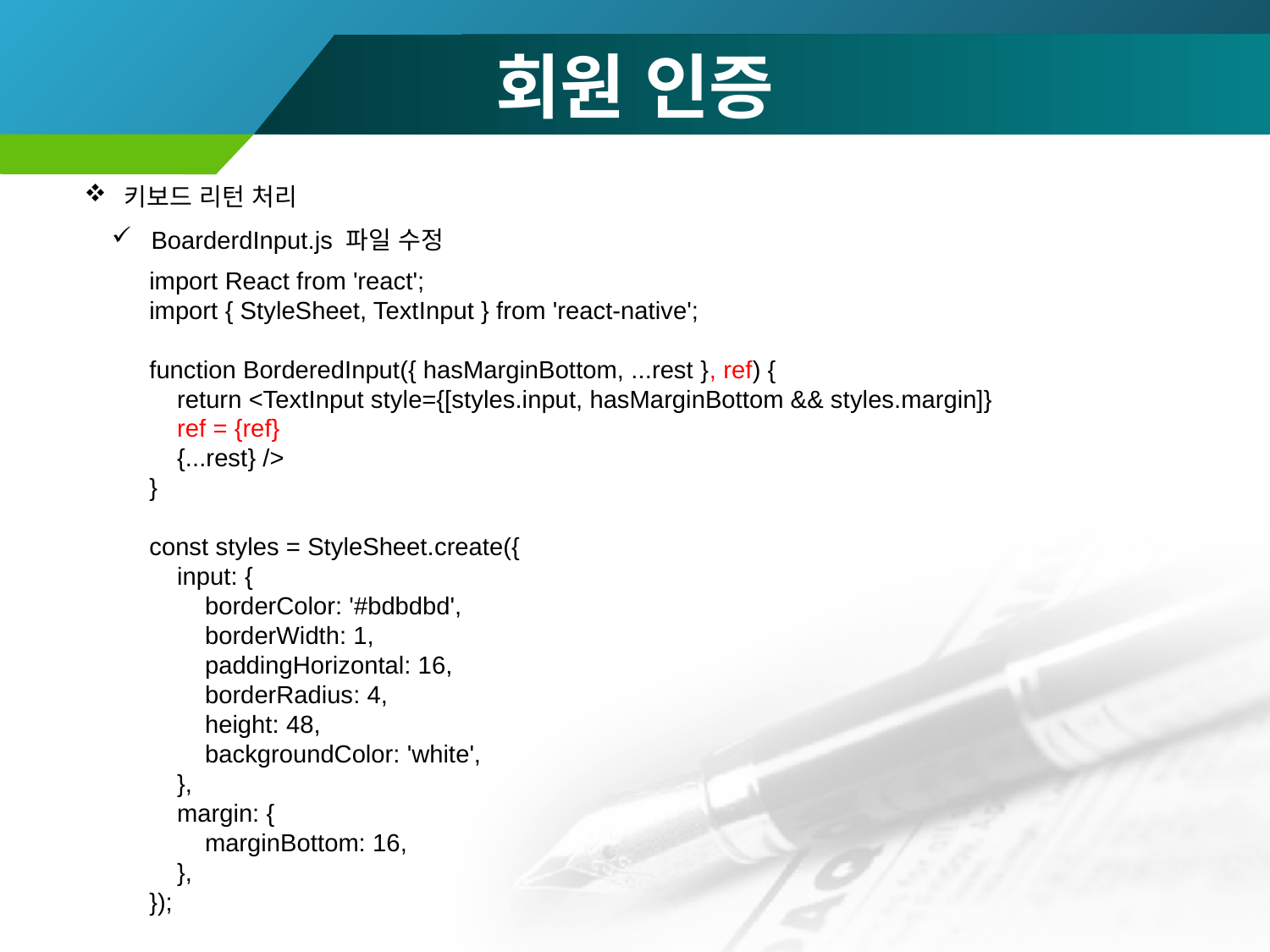

# 회원 인증
키보드 리턴 처리
BoarderdInput.js 파일 수정
import React from 'react';
import { StyleSheet, TextInput } from 'react-native';

function BorderedInput({ hasMarginBottom, ...rest }, ref) {
    return <TextInput style={[styles.input, hasMarginBottom && styles.margin]}
    ref = {ref}
    {...rest} />
}

const styles = StyleSheet.create({
    input: {
        borderColor: '#bdbdbd',
        borderWidth: 1,
        paddingHorizontal: 16,
        borderRadius: 4,
        height: 48,
        backgroundColor: 'white',
    },
    margin: {
        marginBottom: 16,
    },
});